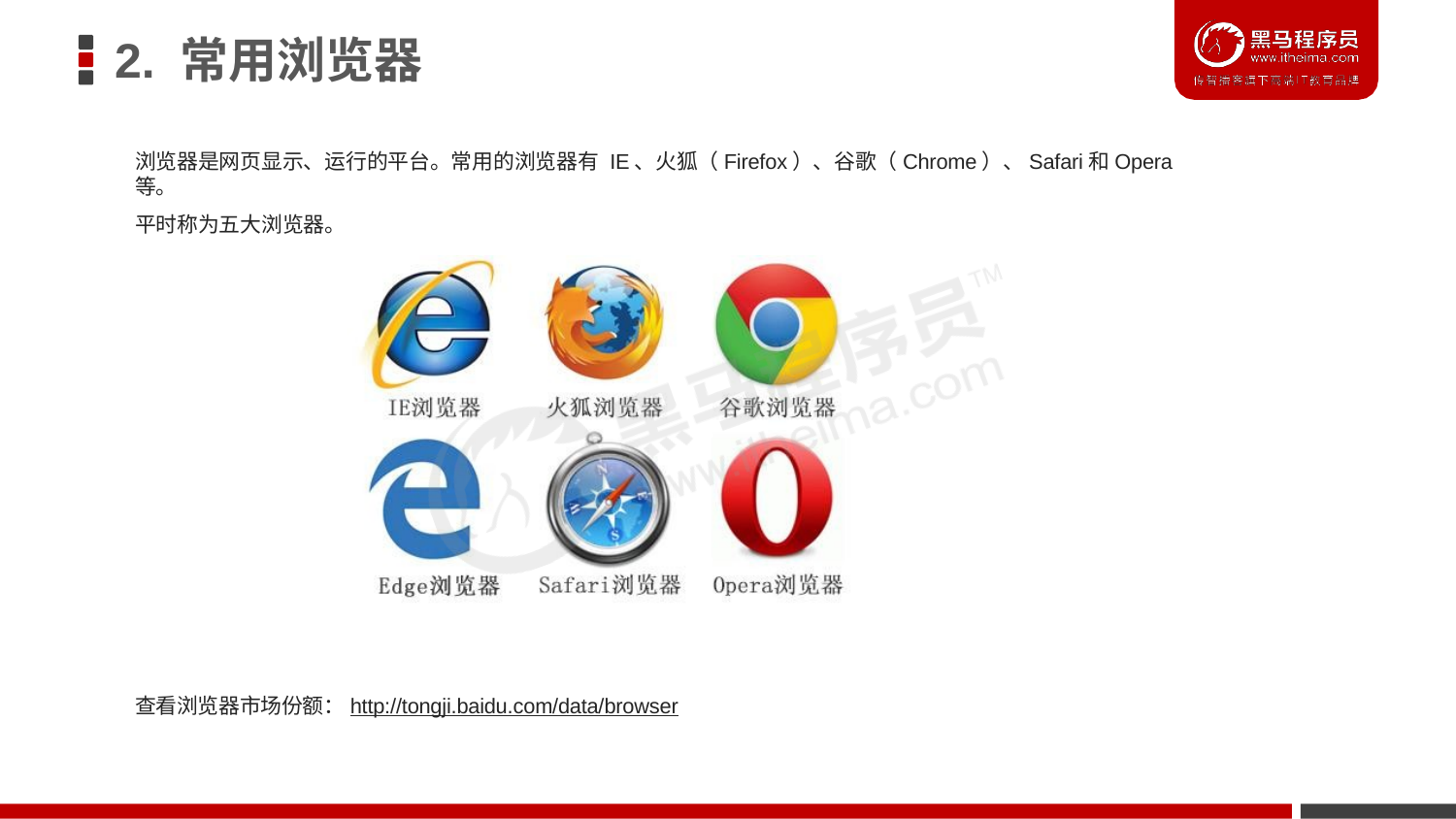

# 2. 常用浏览器
浏览器是网页显示、运行的平台。常用的浏览器有 IE、火狐（Firefox）、谷歌（Chrome）、Safari和Opera等。
平时称为五大浏览器。

查看浏览器市场份额：http://tongji.baidu.com/data/browser